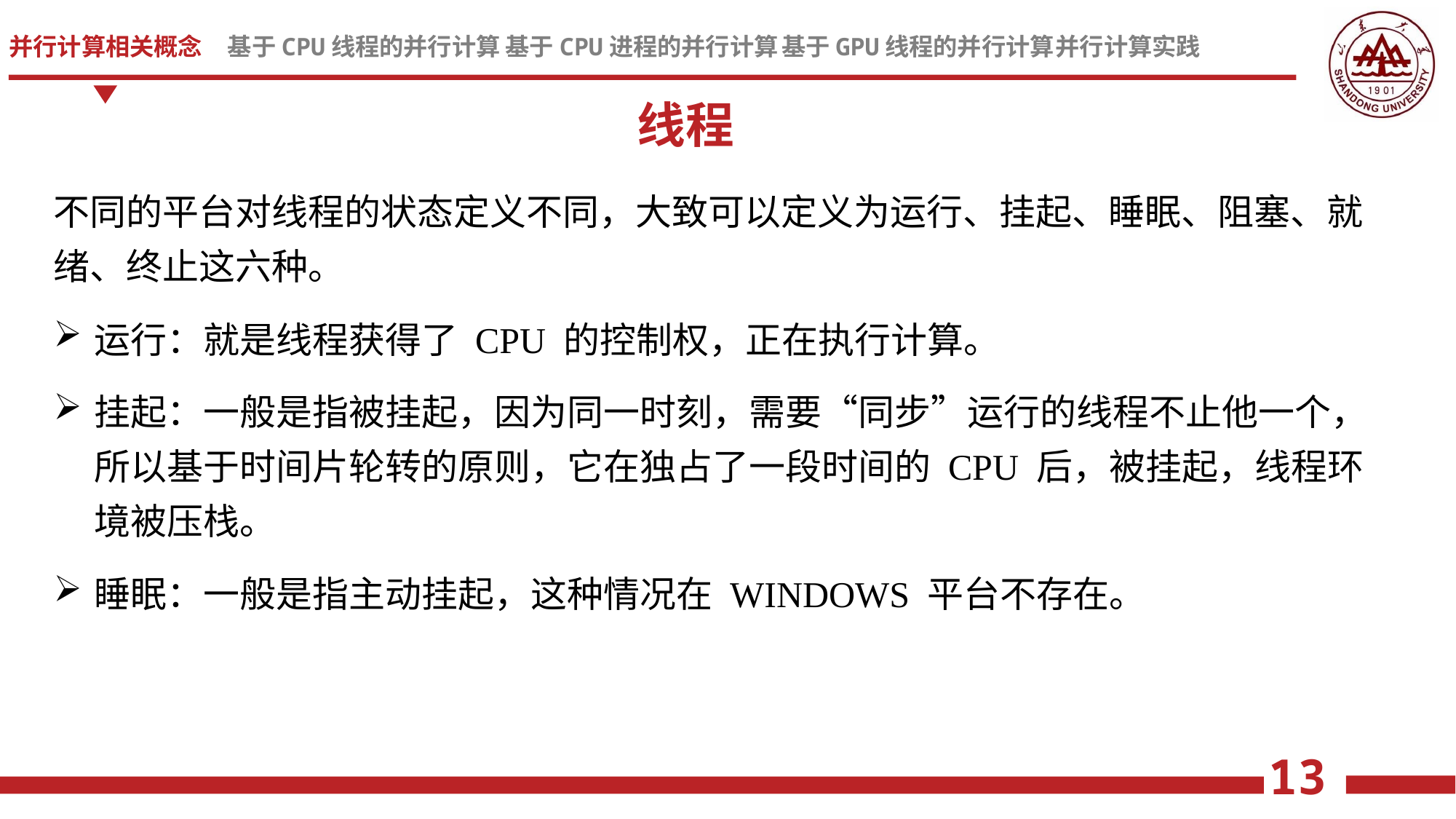

线程
不同的平台对线程的状态定义不同，大致可以定义为运行、挂起、睡眠、阻塞、就绪、终止这六种。
运行：就是线程获得了 CPU 的控制权，正在执行计算。
挂起：一般是指被挂起，因为同一时刻，需要“同步”运行的线程不止他一个，所以基于时间片轮转的原则，它在独占了一段时间的 CPU 后，被挂起，线程环境被压栈。
睡眠：一般是指主动挂起，这种情况在 WINDOWS 平台不存在。